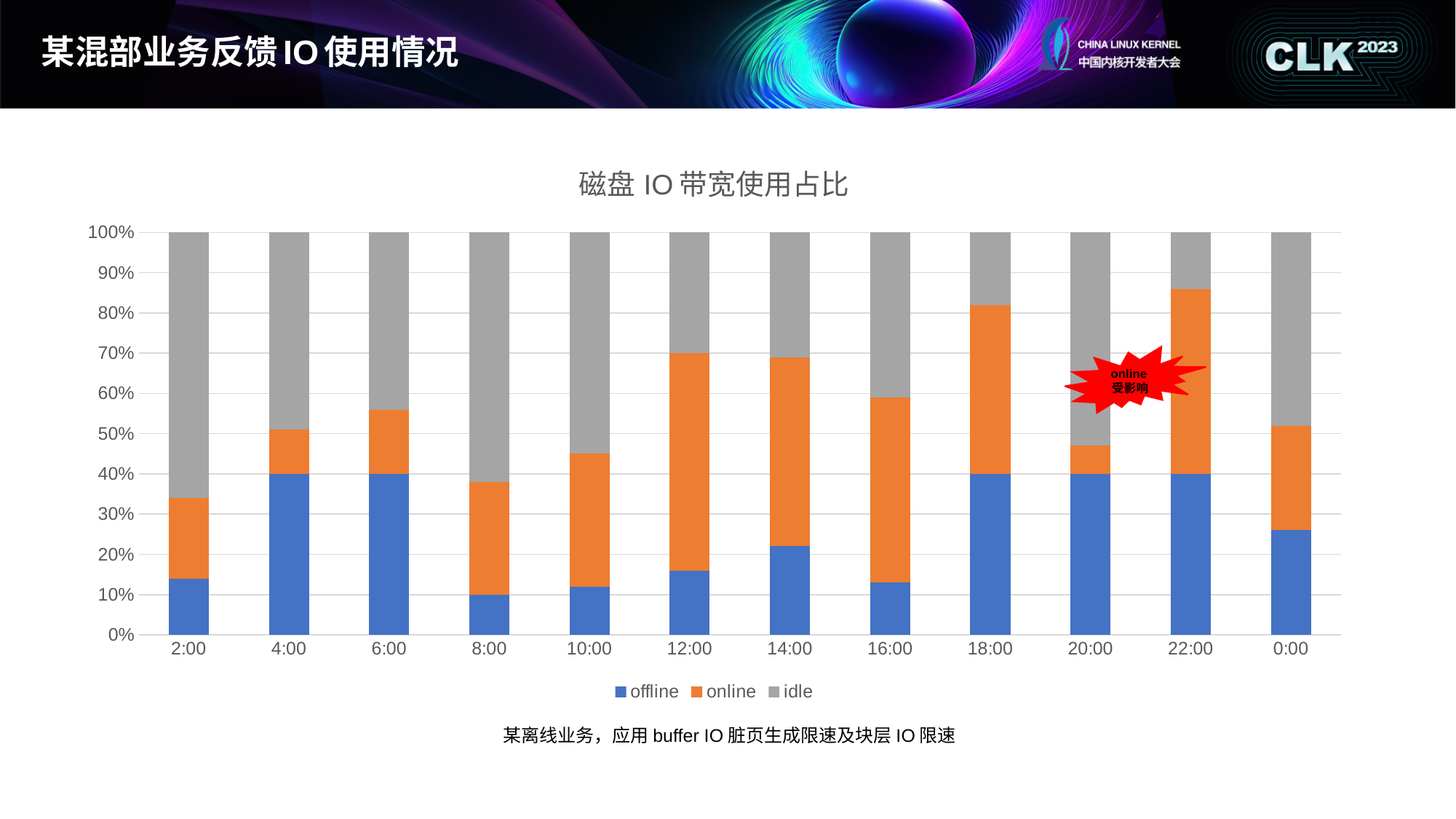

# 某混部业务反馈IO使用情况

### Chart: 磁盘IO带宽使用占比

| Category | offline | online | idle |
|---|---|---|---|
| 8.3333333333333329E-2 | 1.4 | 2.0 | 6.6 |
| 0.16666666666666666 | 4.0 | 1.1 | 4.9 |
| 0.25 | 4.0 | 1.6 | 4.4 |
| 0.33333333333333331 | 1.0 | 2.8 | 6.2 |
| 0.41666666666666669 | 1.2 | 3.3 | 5.5 |
| 0.5 | 1.6 | 5.4 | 3.0 |
| 0.58333333333333337 | 2.2 | 4.7 | 3.1 |
| 0.66666666666666663 | 1.3 | 4.6 | 4.1 |
| 0.75 | 4.0 | 4.2 | 1.8 |
| 0.83333333333333337 | 4.0 | 0.7 | 5.3 |
| 0.91666666666666663 | 4.0 | 4.6 | 1.4 |
| 0 | 2.6 | 2.6 | 4.8 |
online受影响
某离线业务，应用buffer IO脏页生成限速及块层IO限速